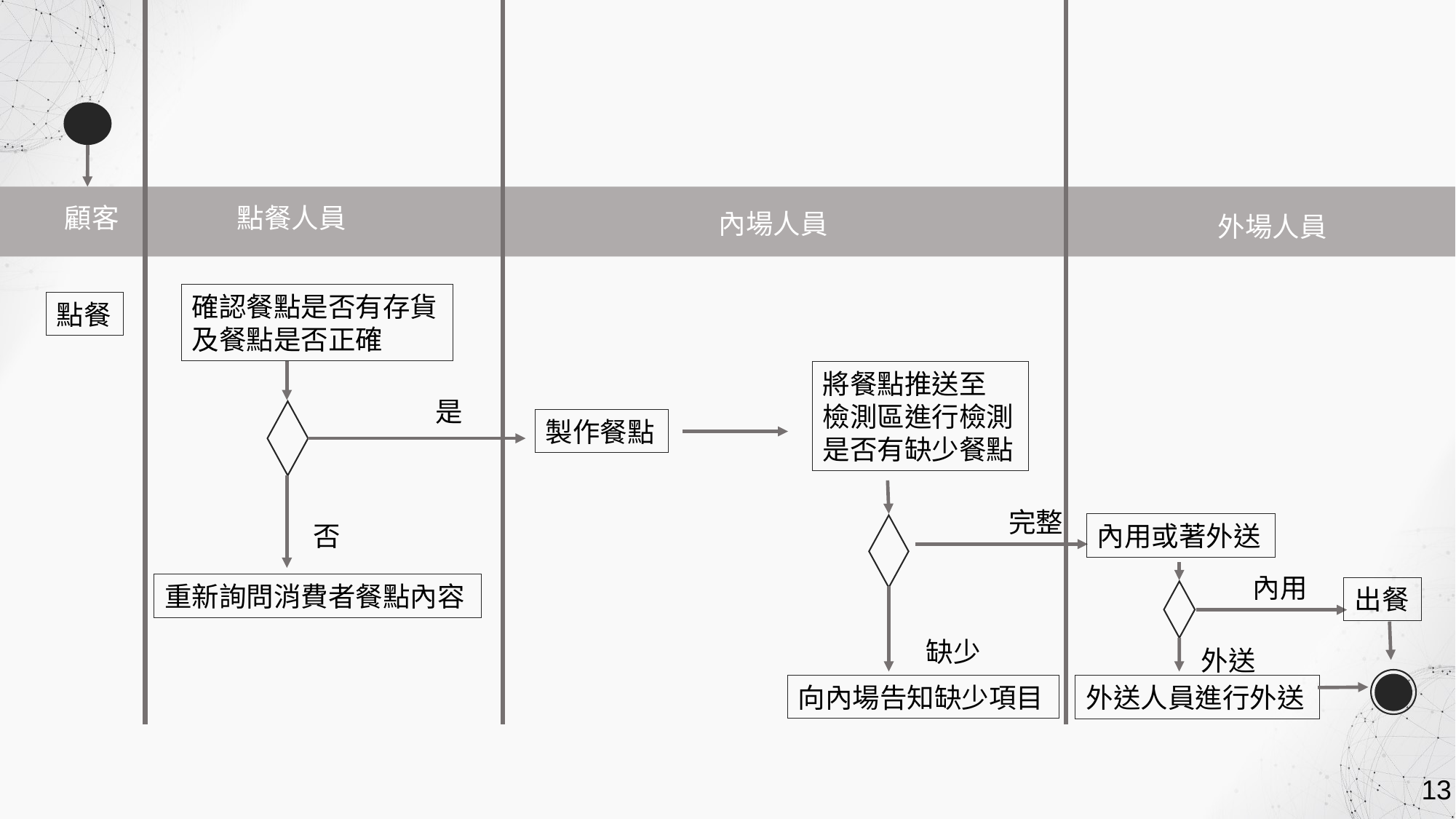

顧客
點餐人員
內場人員
外場人員
確認餐點是否有存貨
及餐點是否正確
點餐
將餐點推送至
檢測區進行檢測
是否有缺少餐點
是

製作餐點
完整
否
內用或著外送

內用
重新詢問消費者餐點內容
出餐

缺少
外送

向內場告知缺少項目
外送人員進行外送
13